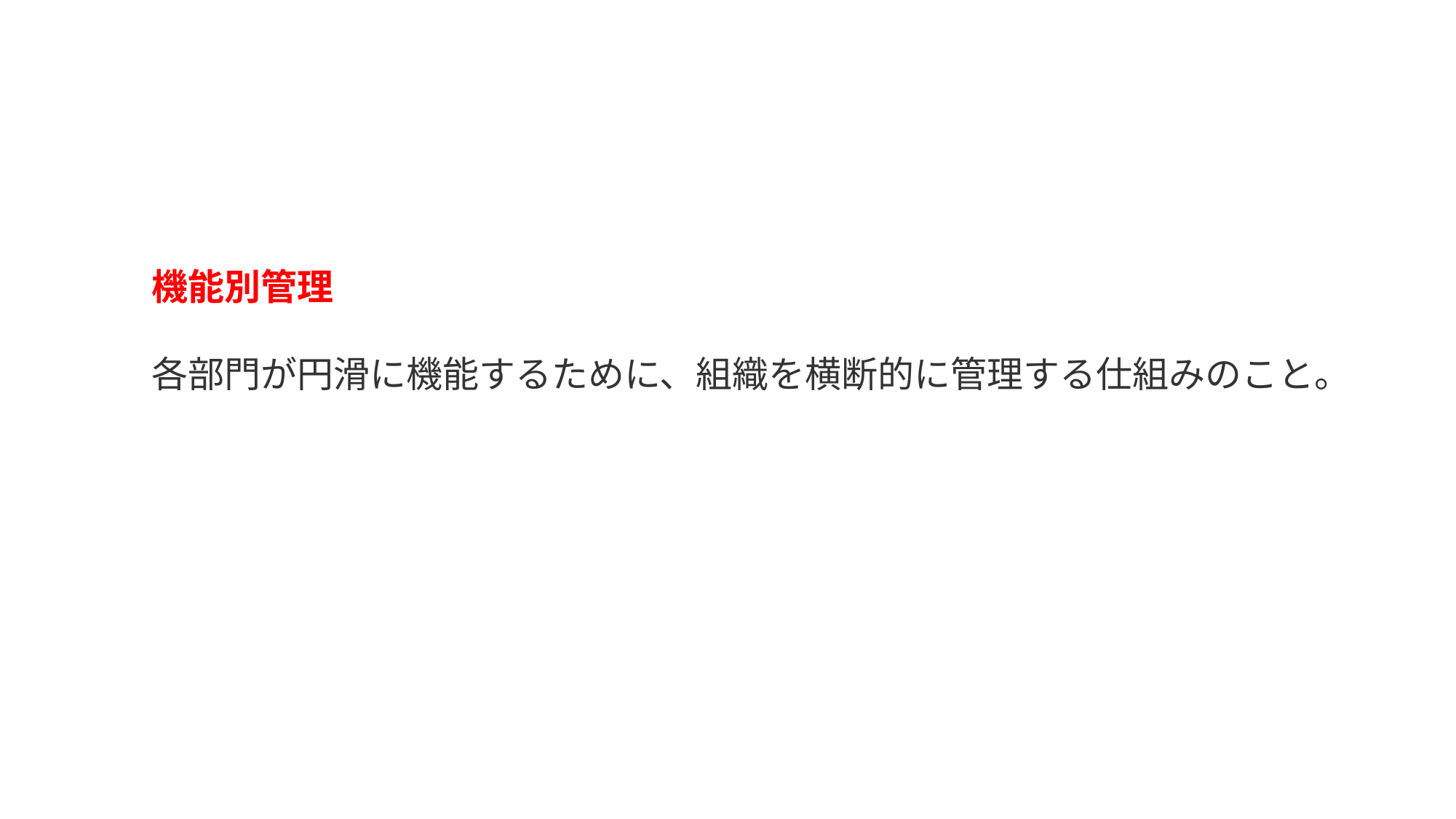

機能別管理

各部門が円滑に機能するために、組織を横断的に管理する仕組みのこと。